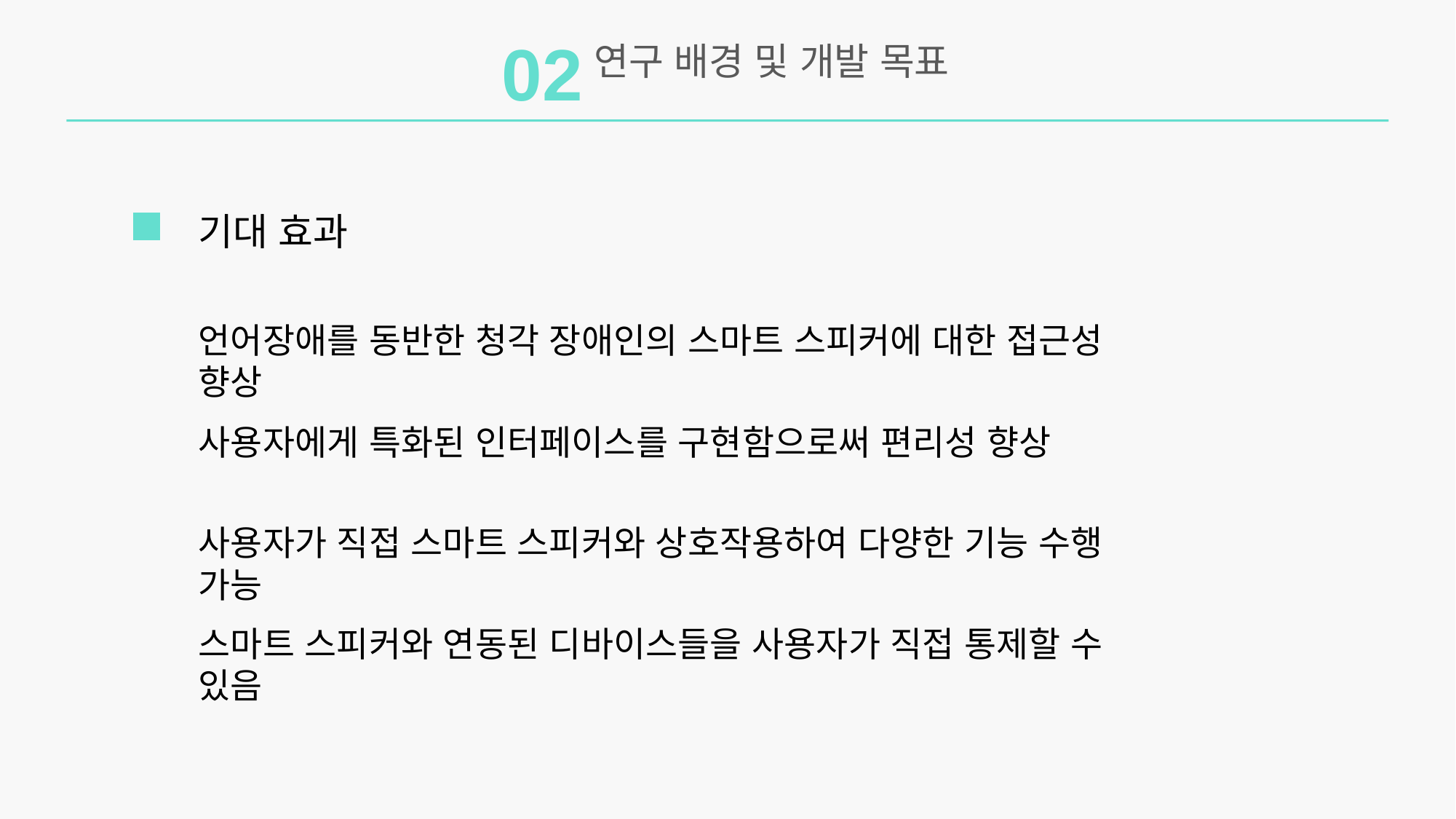

02
연구 배경 및 개발 목표

기대 효과

언어장애를 동반한 청각 장애인의 스마트 스피커에 대한 접근성 향상
사용자에게 특화된 인터페이스를 구현함으로써 편리성 향상
사용자가 직접 스마트 스피커와 상호작용하여 다양한 기능 수행 가능
스마트 스피커와 연동된 디바이스들을 사용자가 직접 통제할 수 있음